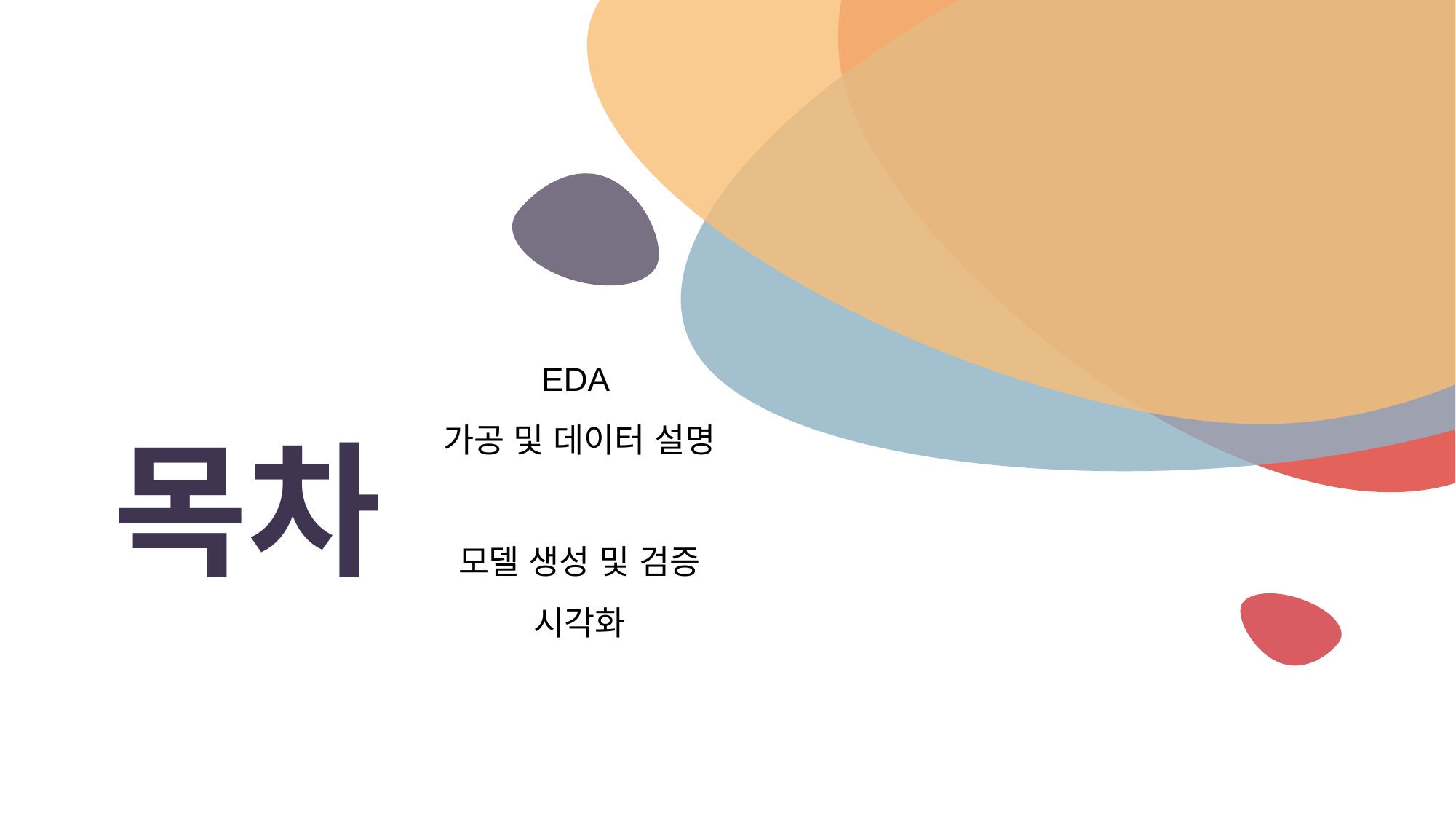

# 목차
EDA
가공 및 데이터 설명

모델 생성 및 검증
시각화